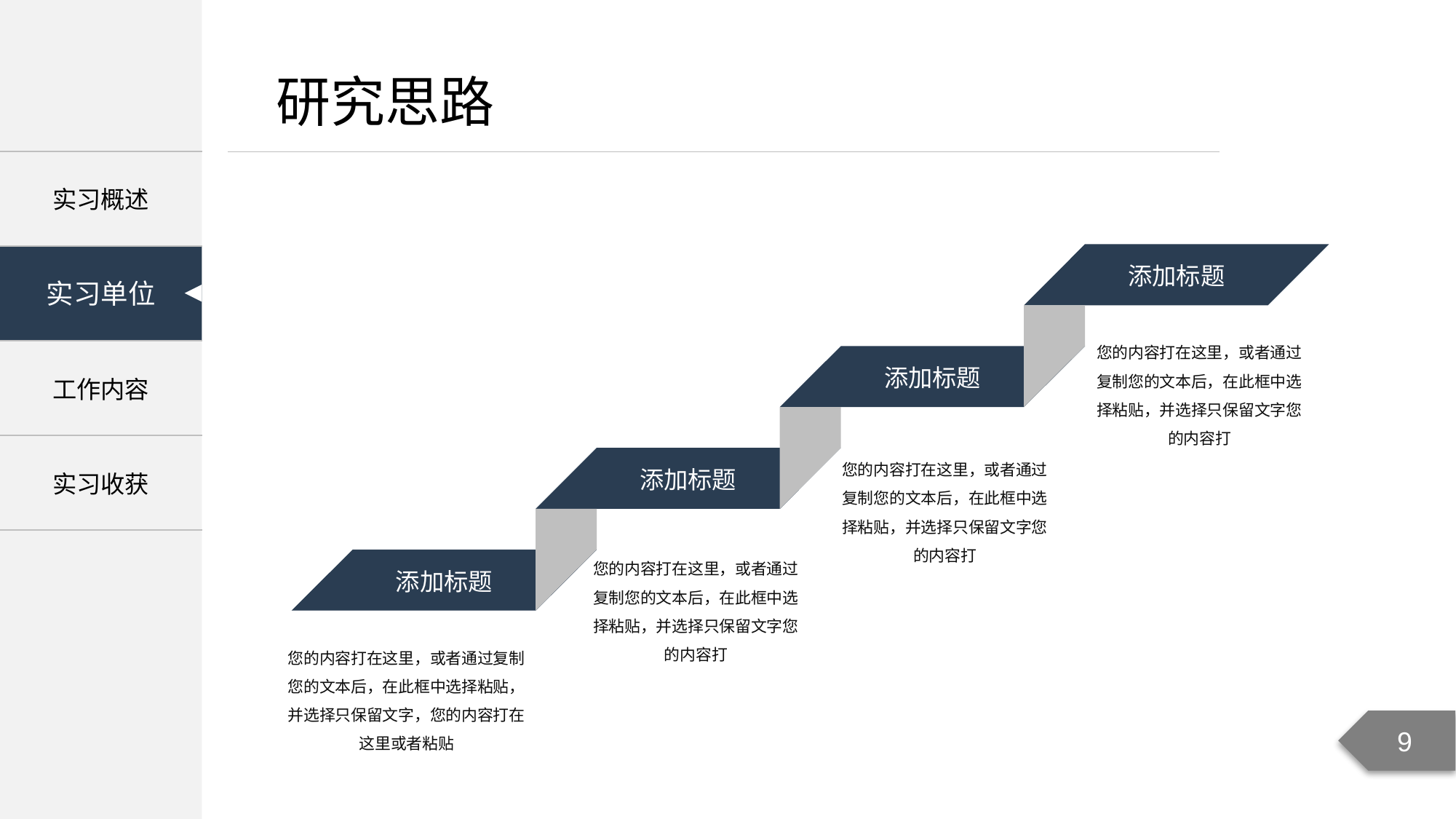

研究思路
添加标题

您的内容打在这里，或者通过复制您的文本后，在此框中选择粘贴，并选择只保留文字您的内容打
添加标题

您的内容打在这里，或者通过复制您的文本后，在此框中选择粘贴，并选择只保留文字您的内容打
添加标题

您的内容打在这里，或者通过复制您的文本后，在此框中选择粘贴，并选择只保留文字您的内容打
添加标题
您的内容打在这里，或者通过复制您的文本后，在此框中选择粘贴，并选择只保留文字，您的内容打在这里或者粘贴